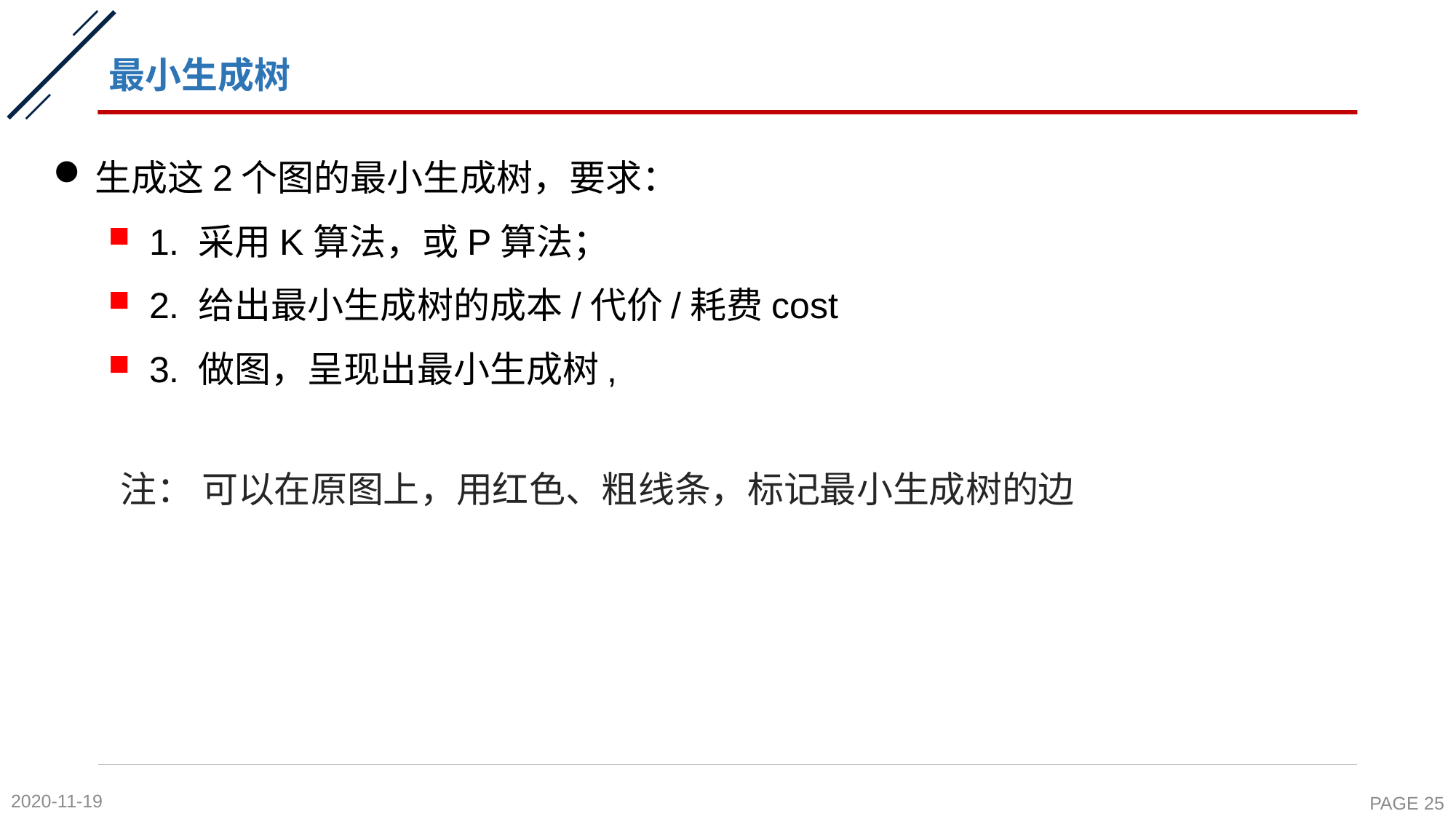

# 最小生成树
生成这2个图的最小生成树，要求：
1. 采用K算法，或P算法；
2. 给出最小生成树的成本/代价/耗费cost
3. 做图，呈现出最小生成树,

      注： 可以在原图上，用红色、粗线条，标记最小生成树的边
2020-11-19
PAGE 25